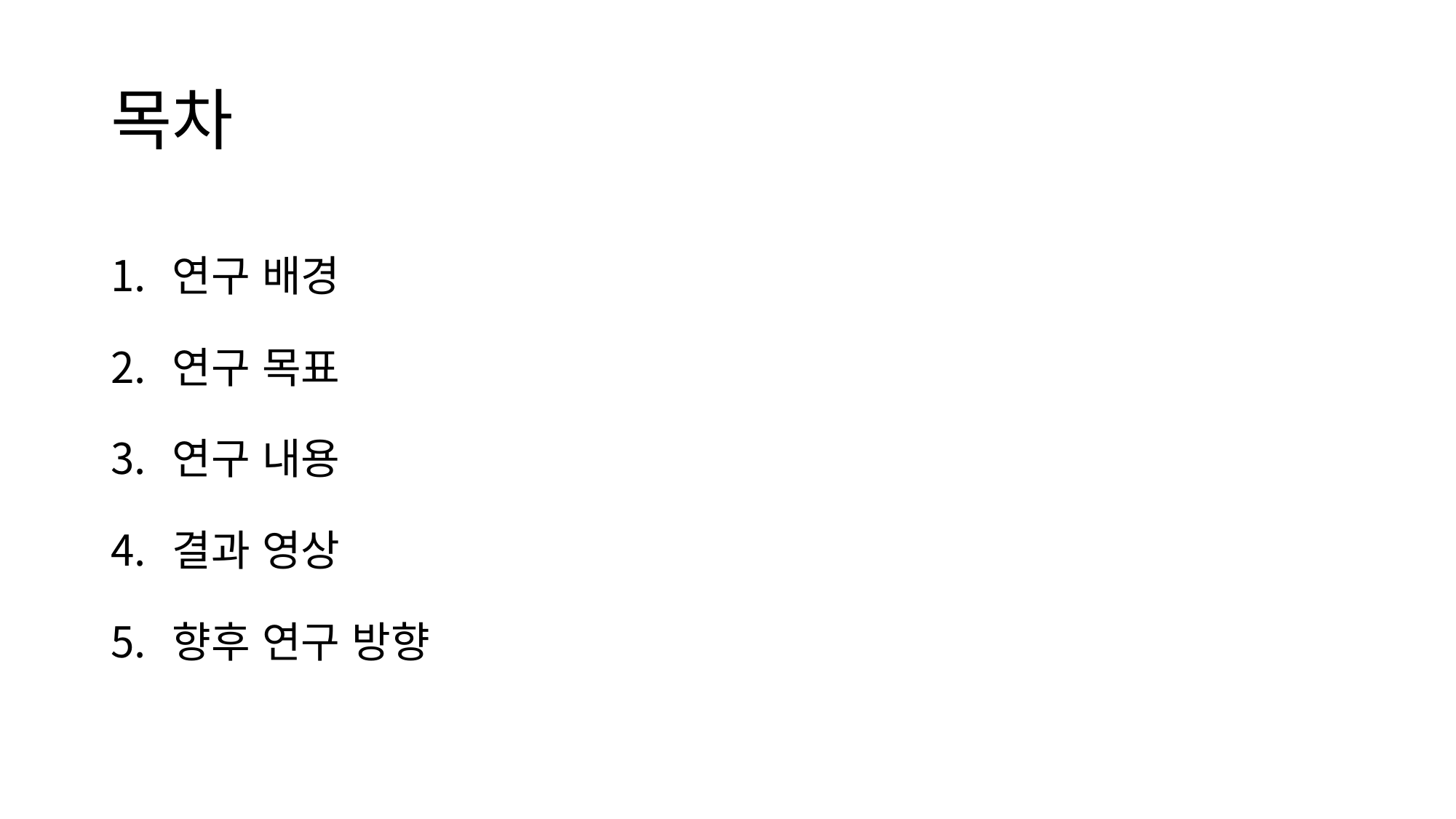

# 목차
연구 배경
연구 목표
연구 내용
결과 영상
향후 연구 방향